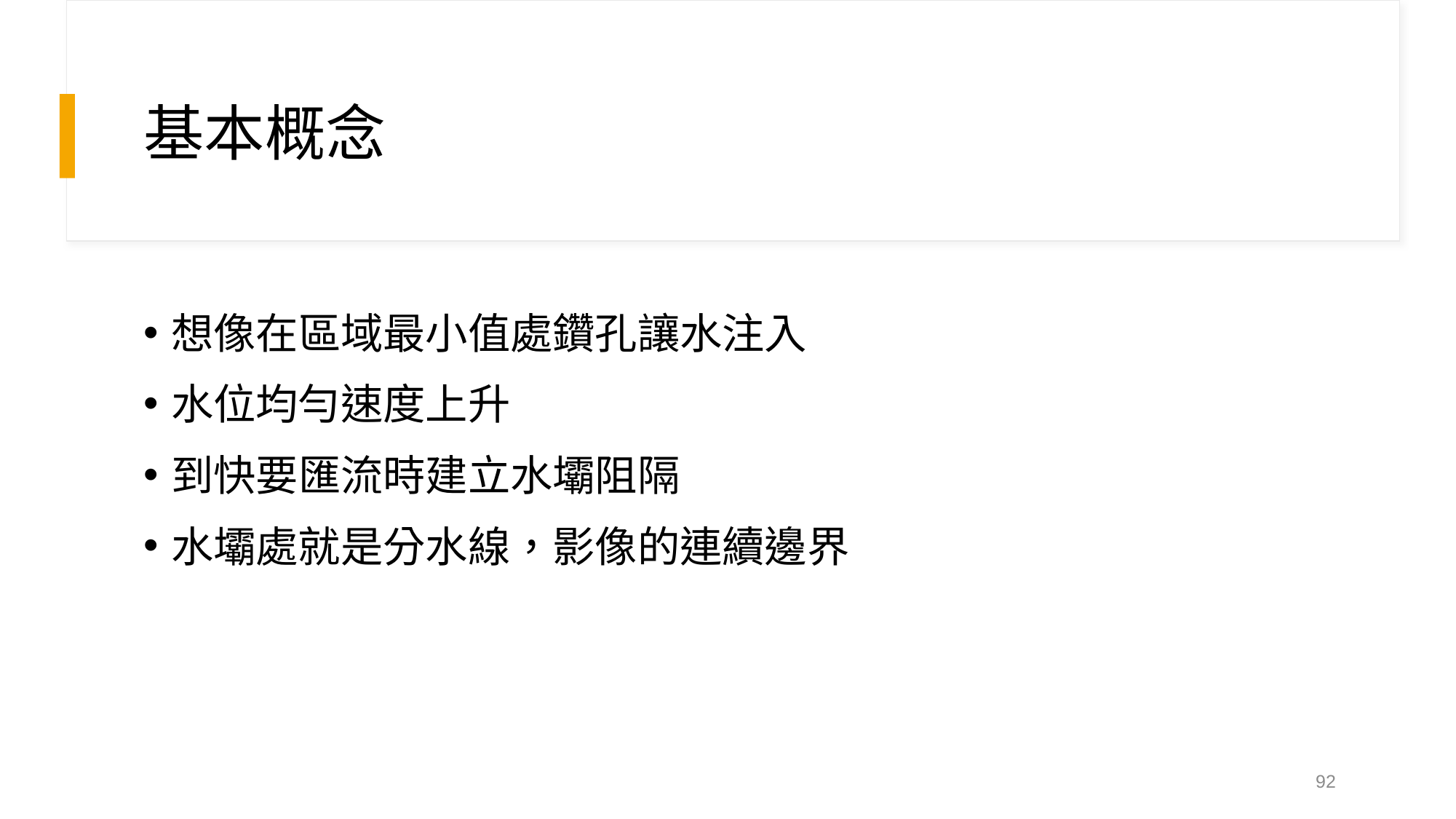

# 基本概念
想像在區域最小值處鑽孔讓水注入
水位均勻速度上升
到快要匯流時建立水壩阻隔
水壩處就是分水線，影像的連續邊界
92